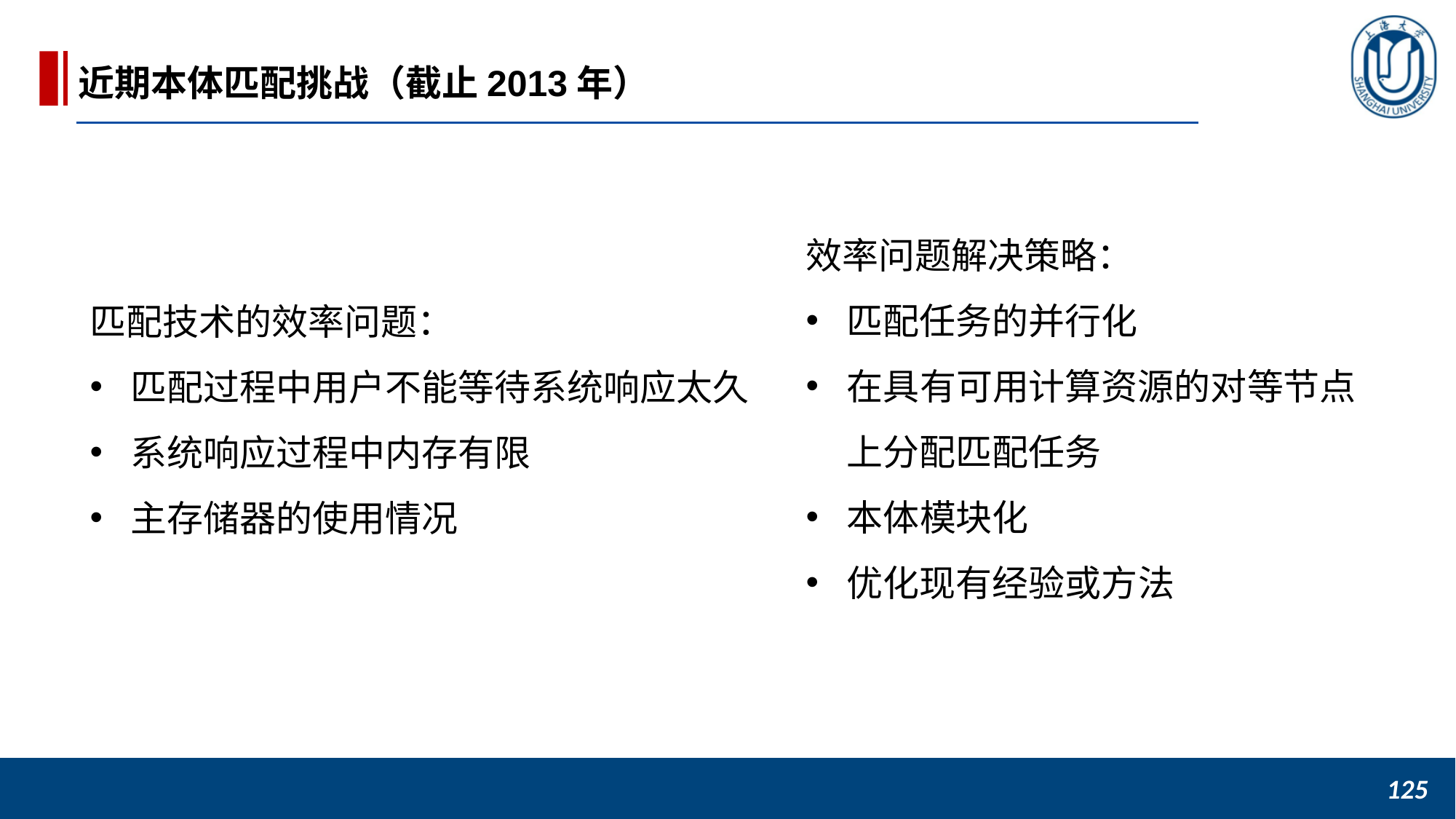

近期本体匹配挑战（截止2013年）
效率问题解决策略：
匹配任务的并行化
在具有可用计算资源的对等节点上分配匹配任务
本体模块化
优化现有经验或方法
匹配技术的效率问题：
匹配过程中用户不能等待系统响应太久
系统响应过程中内存有限
主存储器的使用情况
125